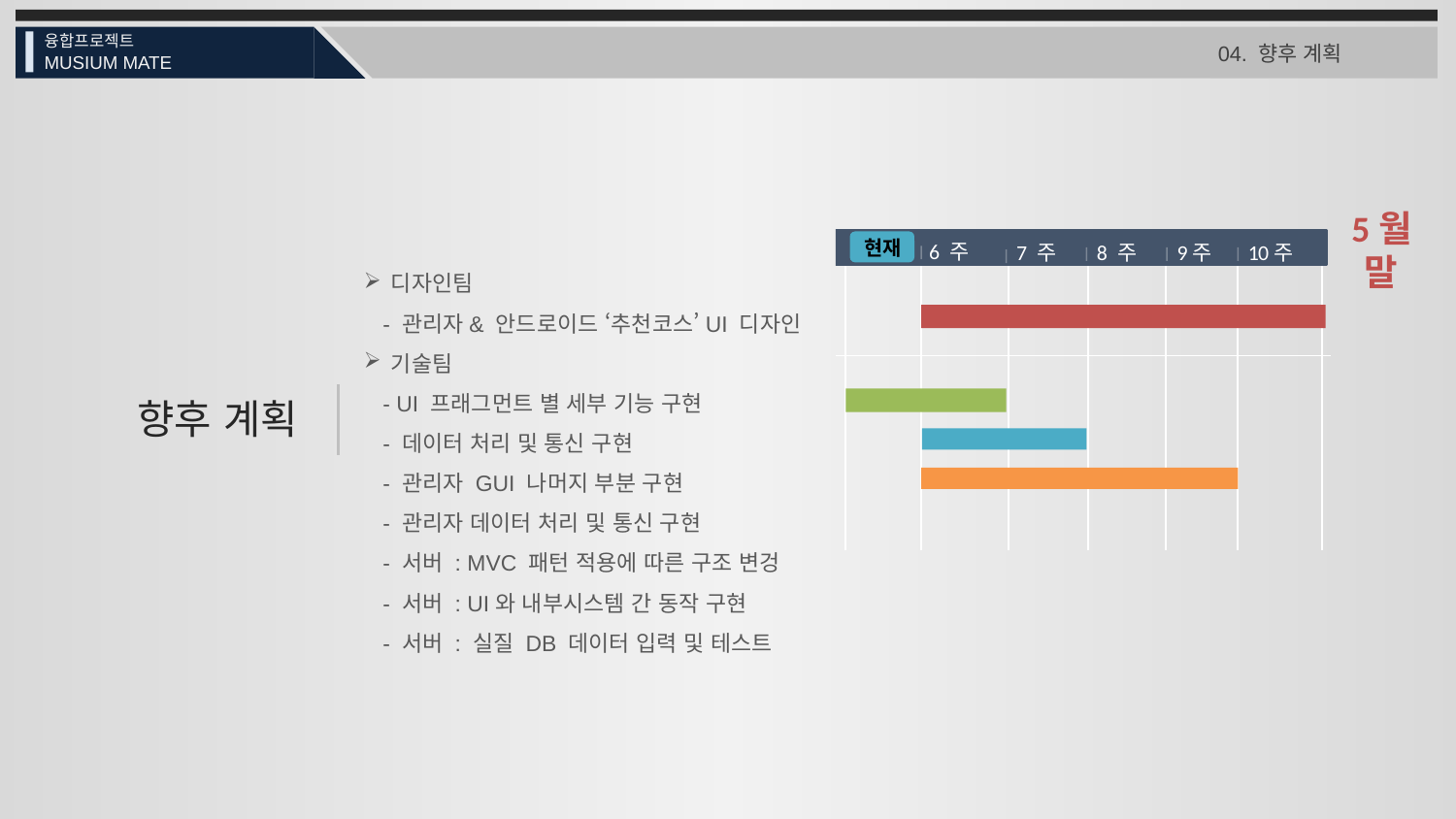

융합프로젝트

                                          04. 향후 계획
MUSIUM MATE
5월 말

현재
6 주
7 주
8 주
9주
10주
디자인팀
   - 관리자& 안드로이드 ‘추천코스’UI 디자인
기술팀
   - UI 프래그먼트 별 세부 기능 구현
   - 데이터 처리 및 통신 구현
   - 관리자 GUI 나머지 부분 구현
   - 관리자 데이터 처리 및 통신 구현
   - 서버 : MVC 패턴 적용에 따른 구조 변겅
   - 서버 : UI와 내부시스템 간 동작 구현
   - 서버 : 실질 DB 데이터 입력 및 테스트

향후 계획